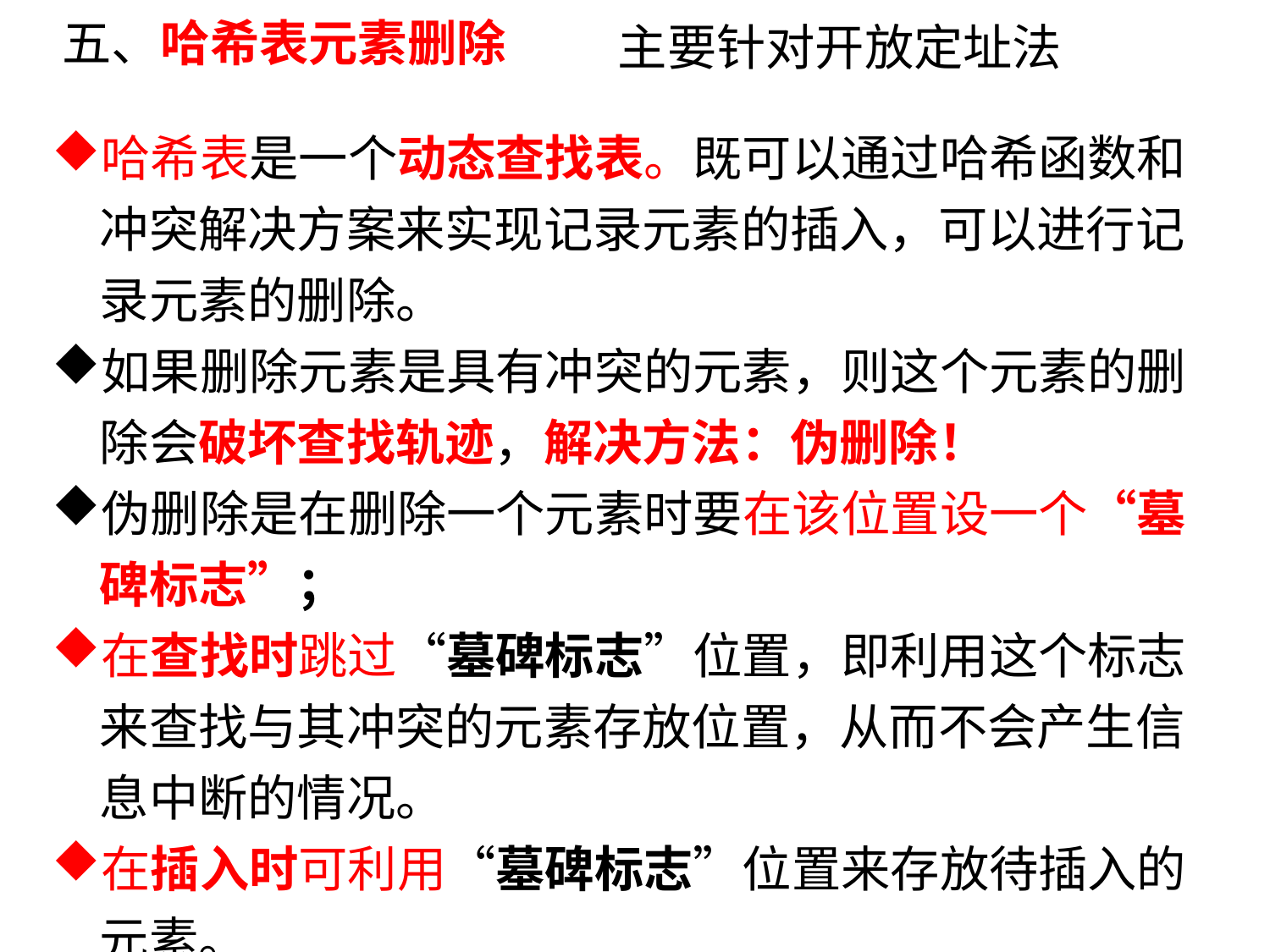

五、哈希表元素删除
主要针对开放定址法
哈希表是一个动态查找表。既可以通过哈希函数和冲突解决方案来实现记录元素的插入，可以进行记录元素的删除。
如果删除元素是具有冲突的元素，则这个元素的删除会破坏查找轨迹，解决方法：伪删除！
伪删除是在删除一个元素时要在该位置设一个“墓碑标志”；
在查找时跳过“墓碑标志”位置，即利用这个标志来查找与其冲突的元素存放位置，从而不会产生信息中断的情况。
在插入时可利用“墓碑标志”位置来存放待插入的元素。